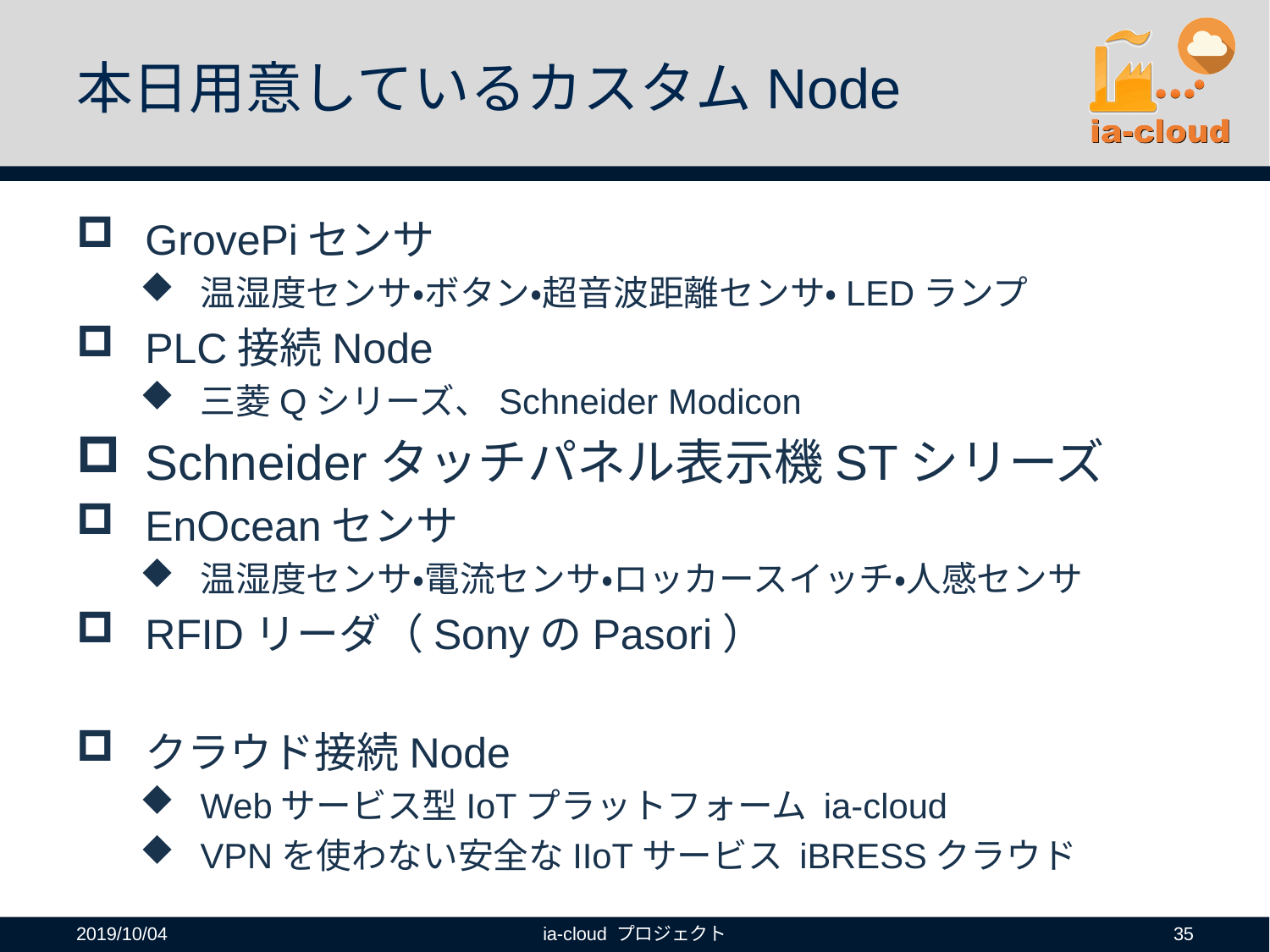

# 本日用意しているカスタムNode
GrovePiセンサ
温湿度センサ・ボタン・超音波距離センサ・LEDランプ
PLC接続Node
三菱Qシリーズ、Schneider Modicon
Schneiderタッチパネル表示機STシリーズ
EnOceanセンサ
温湿度センサ・電流センサ・ロッカースイッチ・人感センサ
RFIDリーダ（SonyのPasori）

クラウド接続Node
Webサービス型IoTプラットフォーム ia-cloud
VPNを使わない安全なIIoTサービス iBRESSクラウド
2019/10/04
ia-cloud プロジェクト
35